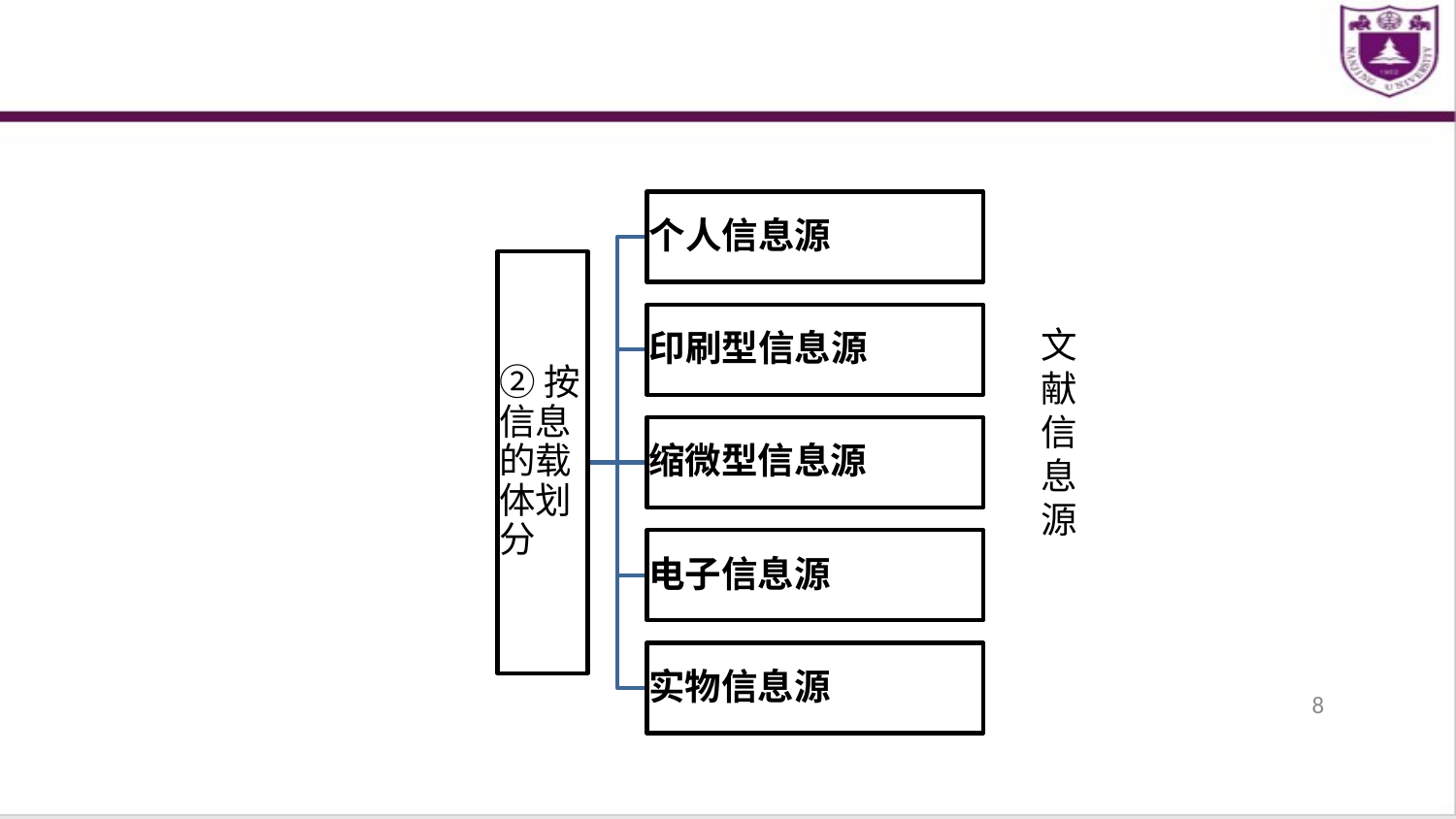

②按信息的载体划分
个人信息源
印刷型信息源
缩微型信息源
电子信息源
实物信息源

文献信息源
8